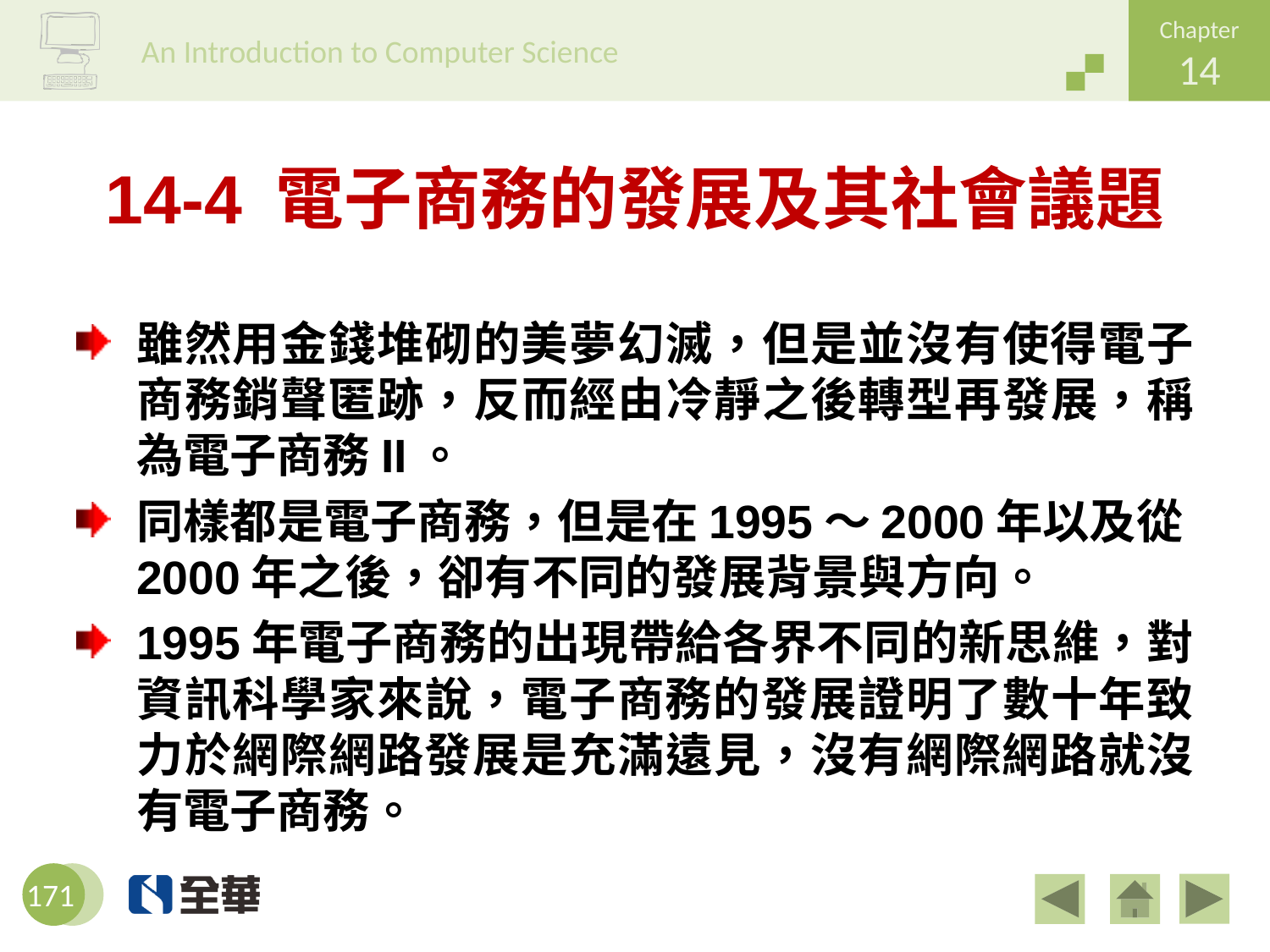

# 14-4 電子商務的發展及其社會議題
雖然用金錢堆砌的美夢幻滅，但是並沒有使得電子商務銷聲匿跡，反而經由冷靜之後轉型再發展，稱為電子商務II。
同樣都是電子商務，但是在1995～2000年以及從2000年之後，卻有不同的發展背景與方向。
1995年電子商務的出現帶給各界不同的新思維，對資訊科學家來說，電子商務的發展證明了數十年致力於網際網路發展是充滿遠見，沒有網際網路就沒有電子商務。